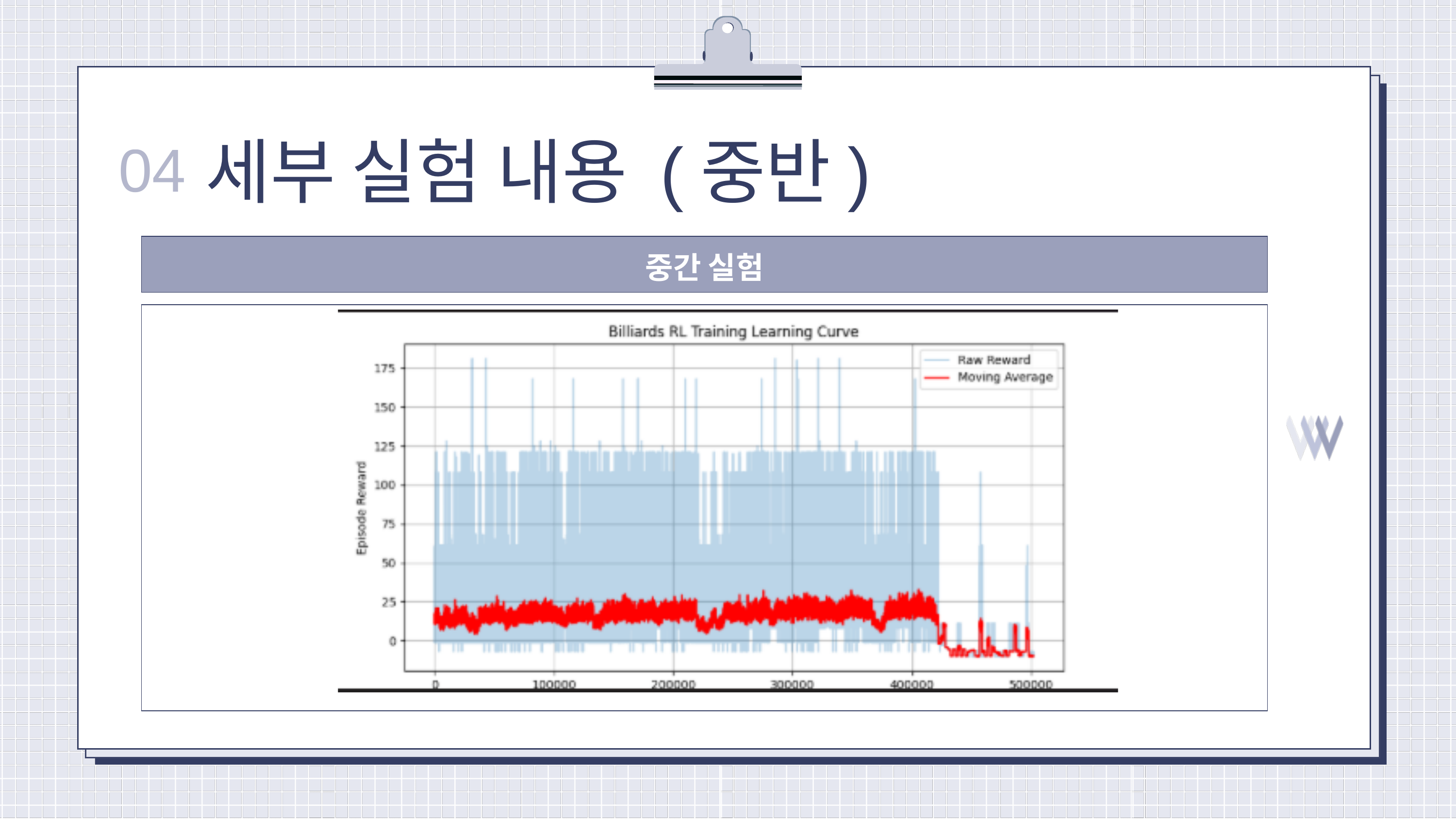

세부 실험 내용 (중반)
04

중간 실험